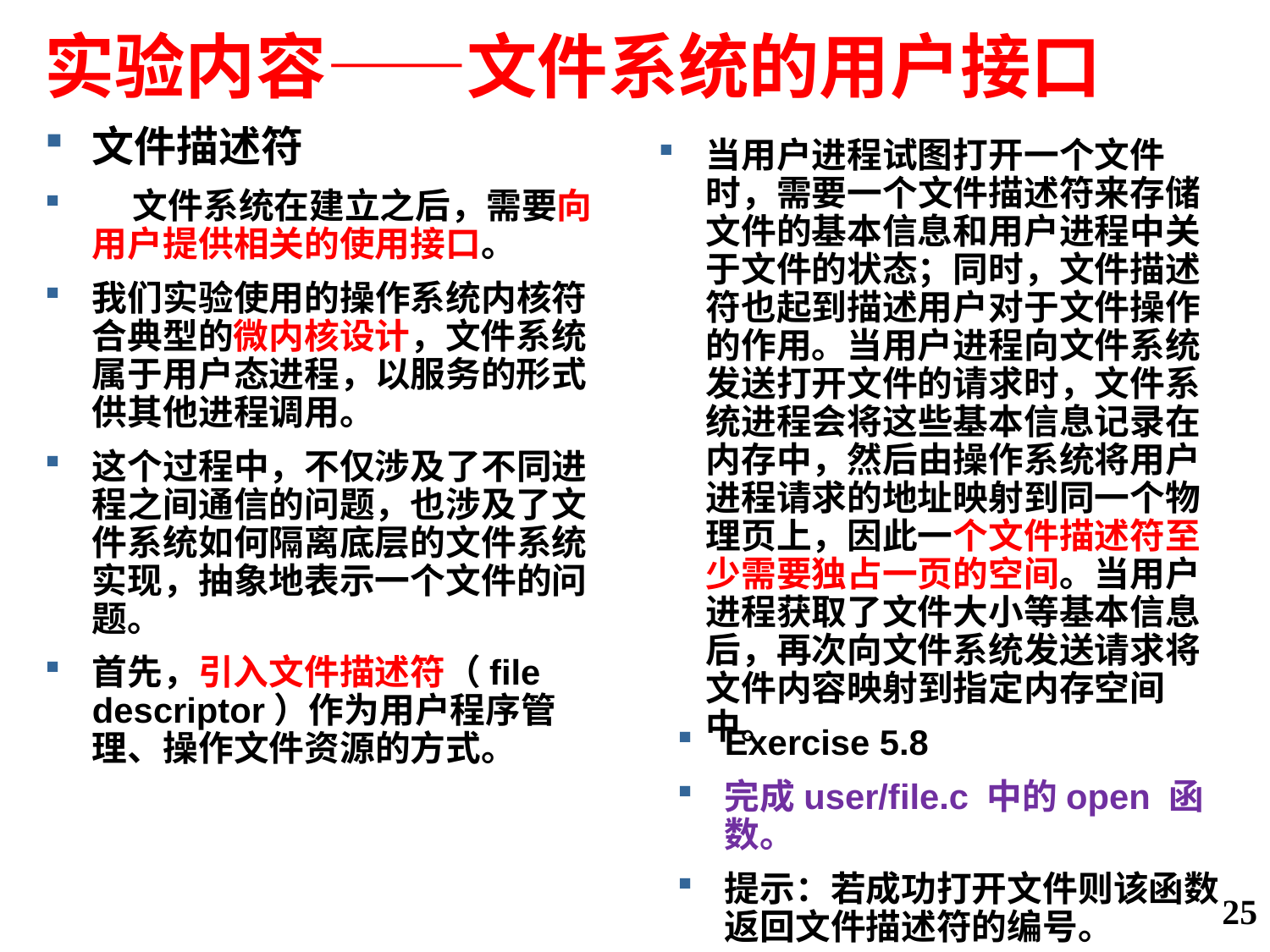

# 实验内容——文件系统的用户接口
文件描述符
    文件系统在建立之后，需要向用户提供相关的使用接口。
我们实验使用的操作系统内核符合典型的微内核设计，文件系统属于用户态进程，以服务的形式供其他进程调用。
这个过程中，不仅涉及了不同进程之间通信的问题，也涉及了文件系统如何隔离底层的文件系统实现，抽象地表示一个文件的问题。
首先，引入文件描述符（file descriptor）作为用户程序管理、操作文件资源的方式。
当用户进程试图打开一个文件时，需要一个文件描述符来存储文件的基本信息和用户进程中关于文件的状态；同时，文件描述符也起到描述用户对于文件操作的作用。当用户进程向文件系统发送打开文件的请求时，文件系统进程会将这些基本信息记录在内存中，然后由操作系统将用户进程请求的地址映射到同一个物理页上，因此一个文件描述符至少需要独占一页的空间。当用户进程获取了文件大小等基本信息后，再次向文件系统发送请求将文件内容映射到指定内存空间中。
Exercise 5.8
完成user/file.c 中的open 函数。
提示：若成功打开文件则该函数返回文件描述符的编号。